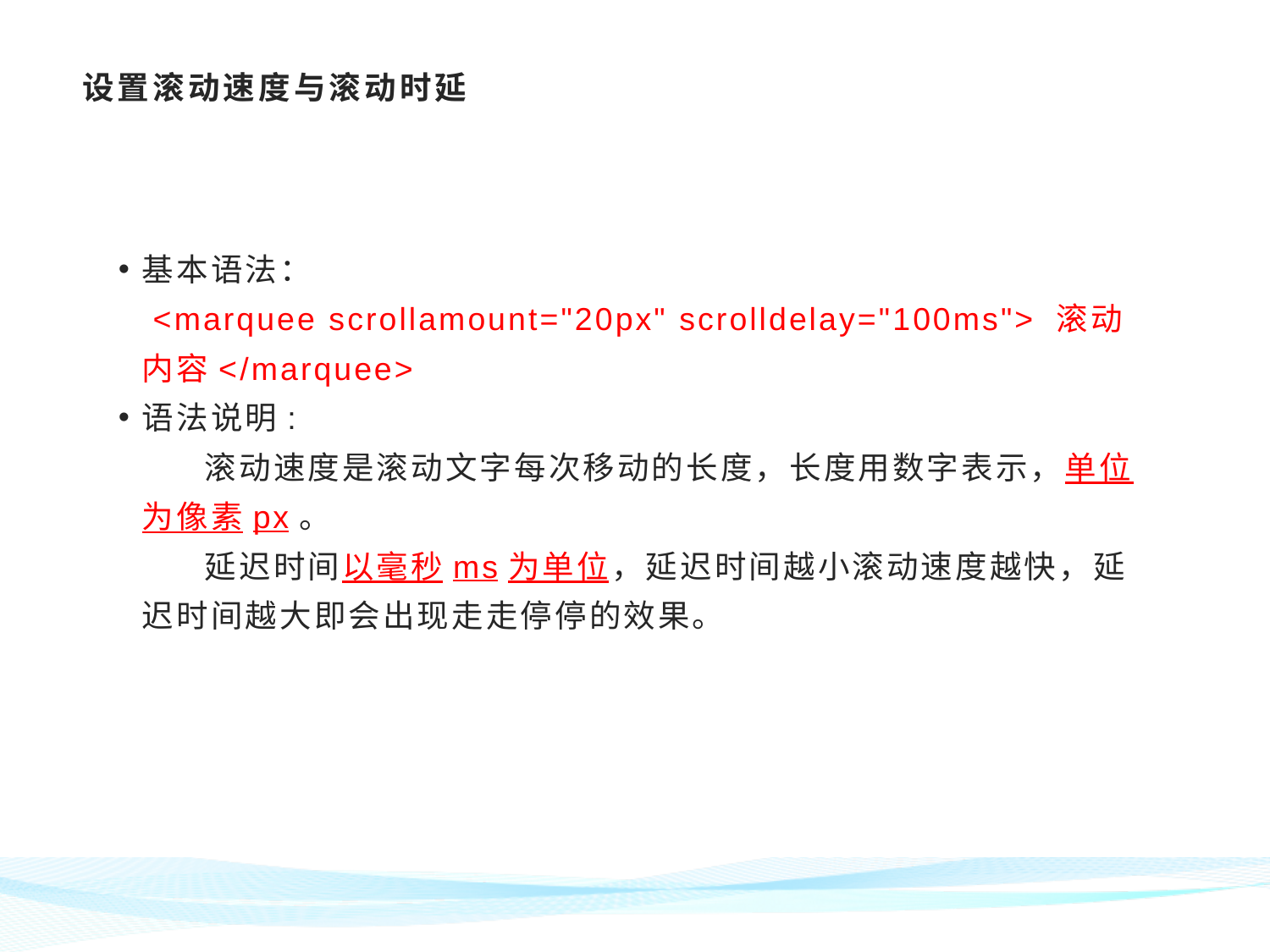

# 设置滚动速度与滚动时延
基本语法：
   <marquee scrollamount="20px" scrolldelay="100ms"> 滚动 内容</marquee>
语法说明:
        滚动速度是滚动文字每次移动的长度，长度用数字表示，单位为像素px。
        延迟时间以毫秒ms为单位，延迟时间越小滚动速度越快，延迟时间越大即会出现走走停停的效果。